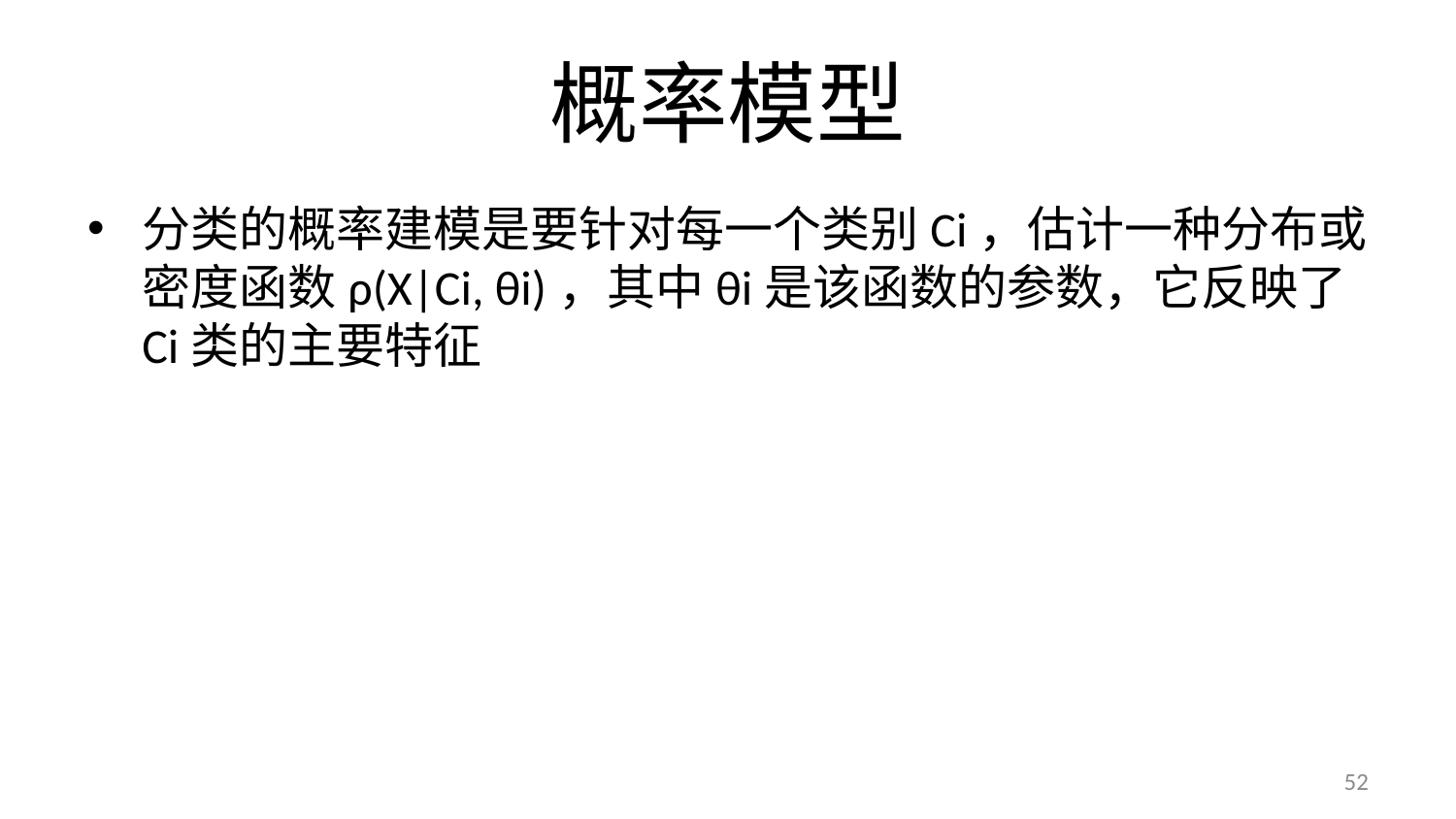

# 概率模型
分类的概率建模是要针对每一个类别Ci，估计一种分布或密度函数ρ(X|Ci, θi)，其中θi是该函数的参数，它反映了Ci类的主要特征
52